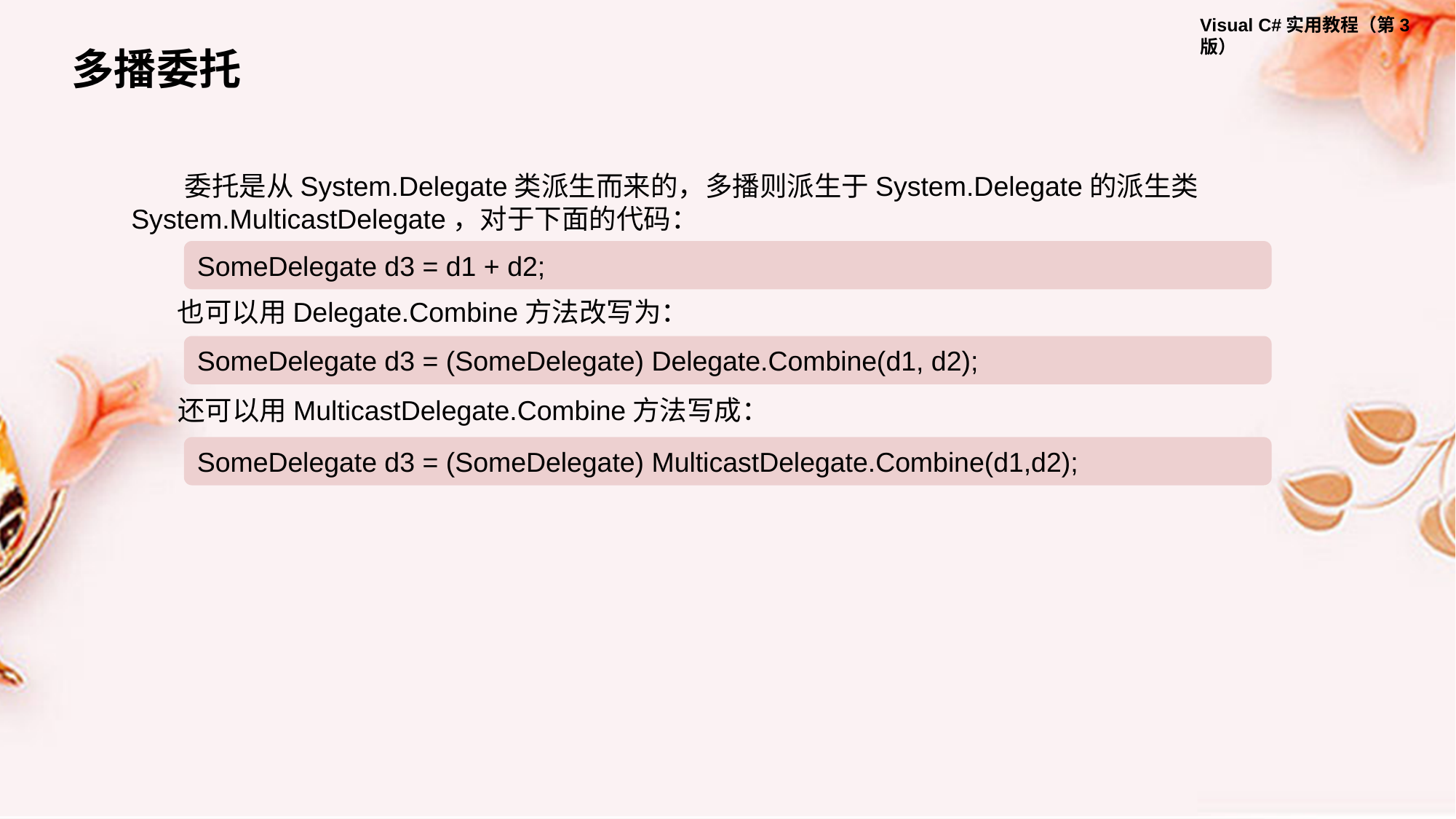

多播委托
委托是从System.Delegate类派生而来的，多播则派生于System.Delegate的派生类System.MulticastDelegate，对于下面的代码：
SomeDelegate d3 = d1 + d2;
也可以用Delegate.Combine方法改写为：
SomeDelegate d3 = (SomeDelegate) Delegate.Combine(d1, d2);
还可以用MulticastDelegate.Combine方法写成：
SomeDelegate d3 = (SomeDelegate) MulticastDelegate.Combine(d1,d2);